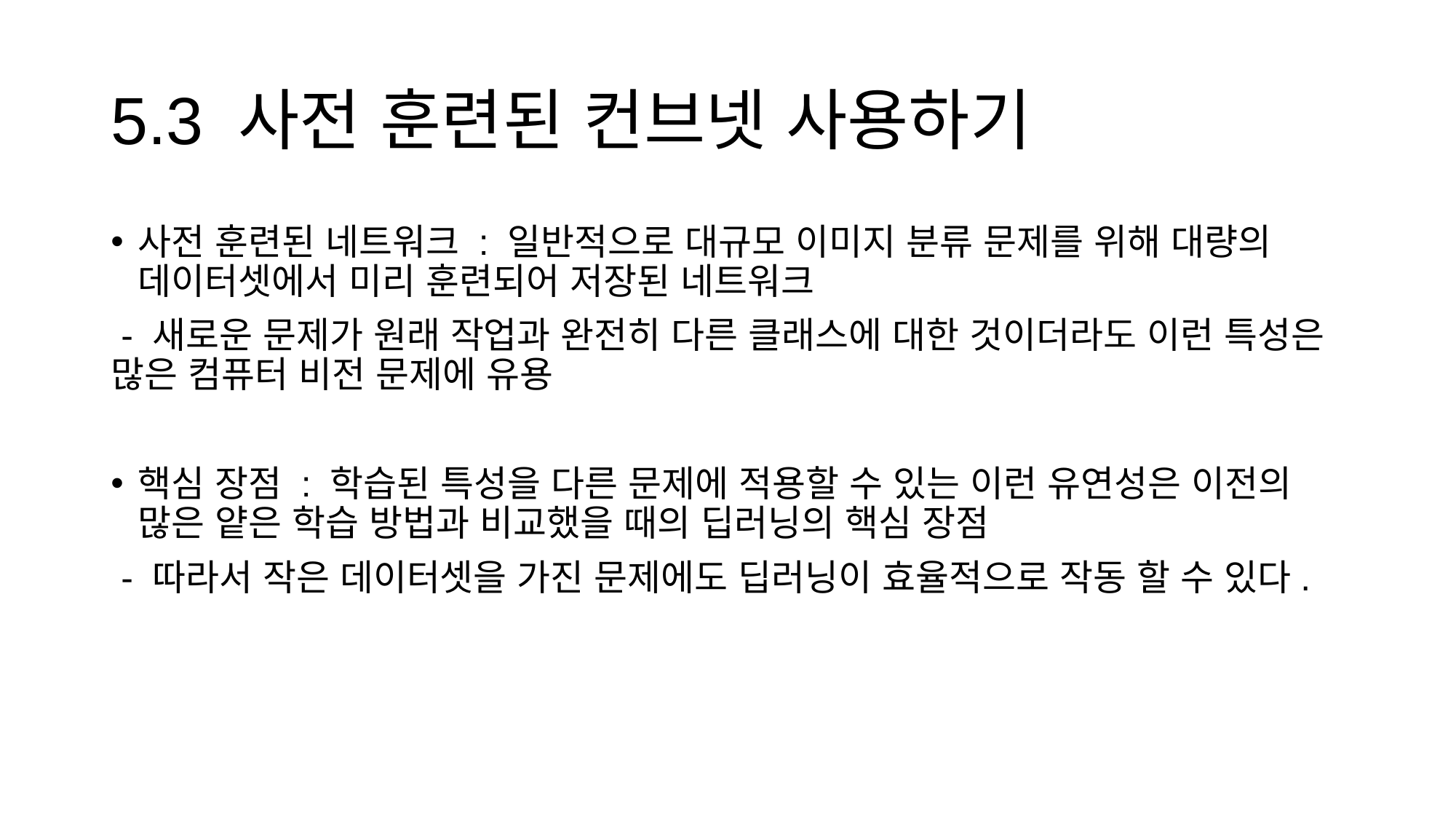

# 5.3 사전 훈련된 컨브넷 사용하기
사전 훈련된 네트워크 : 일반적으로 대규모 이미지 분류 문제를 위해 대량의 데이터셋에서 미리 훈련되어 저장된 네트워크
 - 새로운 문제가 원래 작업과 완전히 다른 클래스에 대한 것이더라도 이런 특성은 많은 컴퓨터 비전 문제에 유용

핵심 장점 : 학습된 특성을 다른 문제에 적용할 수 있는 이런 유연성은 이전의 많은 얕은 학습 방법과 비교했을 때의 딥러닝의 핵심 장점
 - 따라서 작은 데이터셋을 가진 문제에도 딥러닝이 효율적으로 작동 할 수 있다.